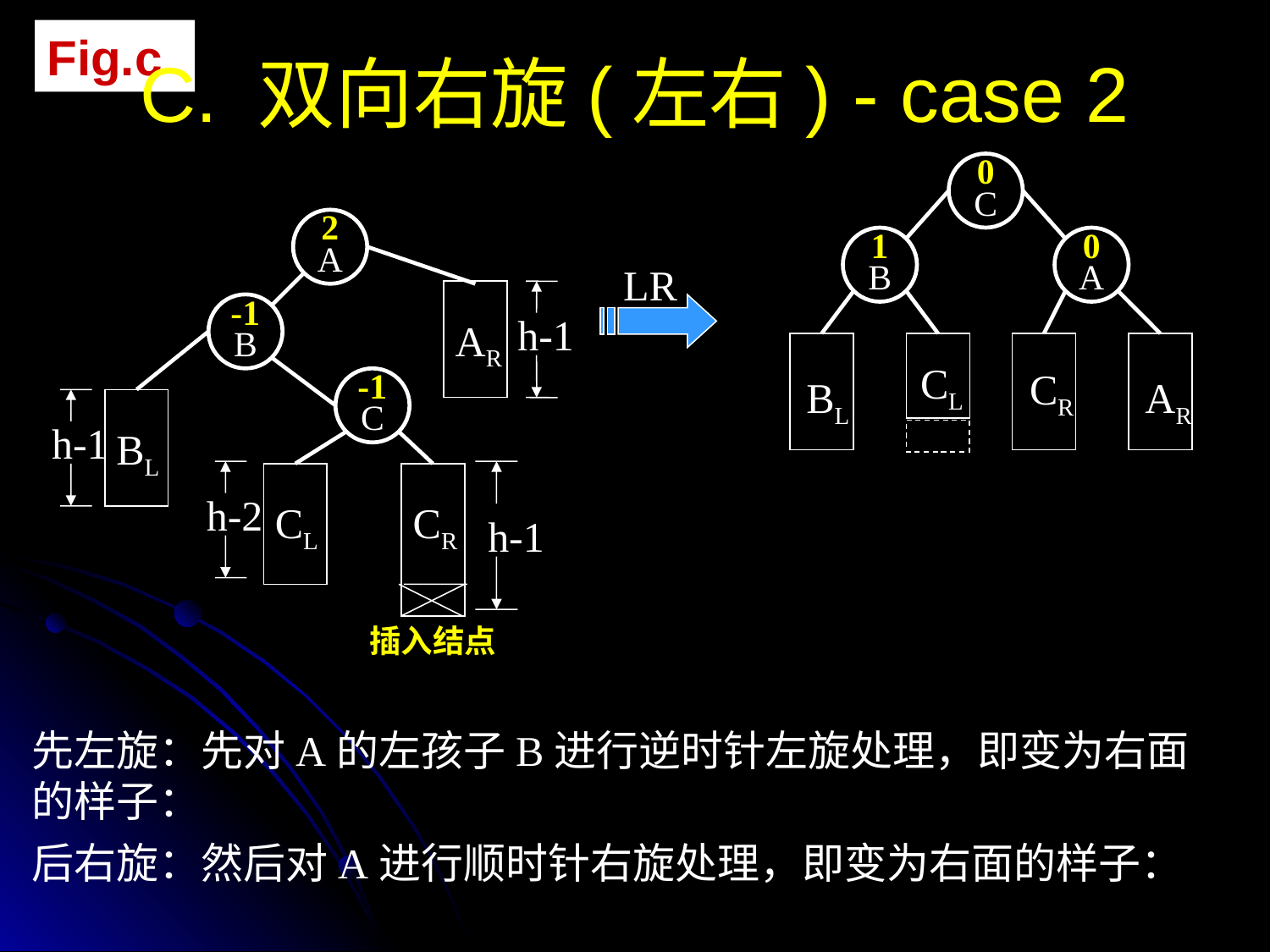

Fig.c
C. 双向右旋(左右) - case 2
0
C
1
B
0
A

BL

CL

CR

AR

2
A
LR

AR

h-1

-1
B
-1
C

h-1

BL

h-2

h-1

CL

CR
插入结点
先左旋：先对A的左孩子B进行逆时针左旋处理，即变为右面的样子：
后右旋：然后对A进行顺时针右旋处理，即变为右面的样子：